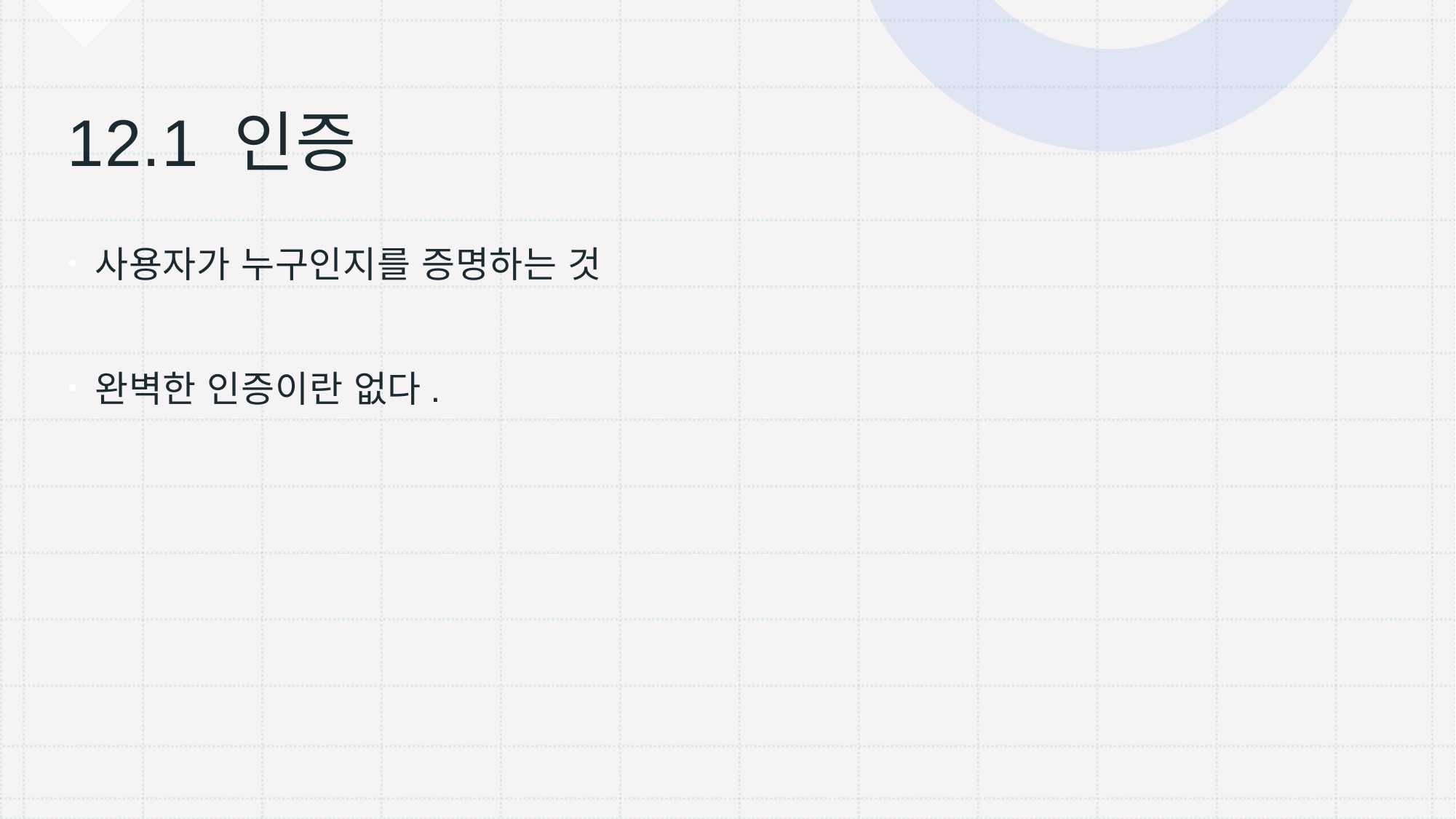

# 12.1 인증
사용자가 누구인지를 증명하는 것

완벽한 인증이란 없다.